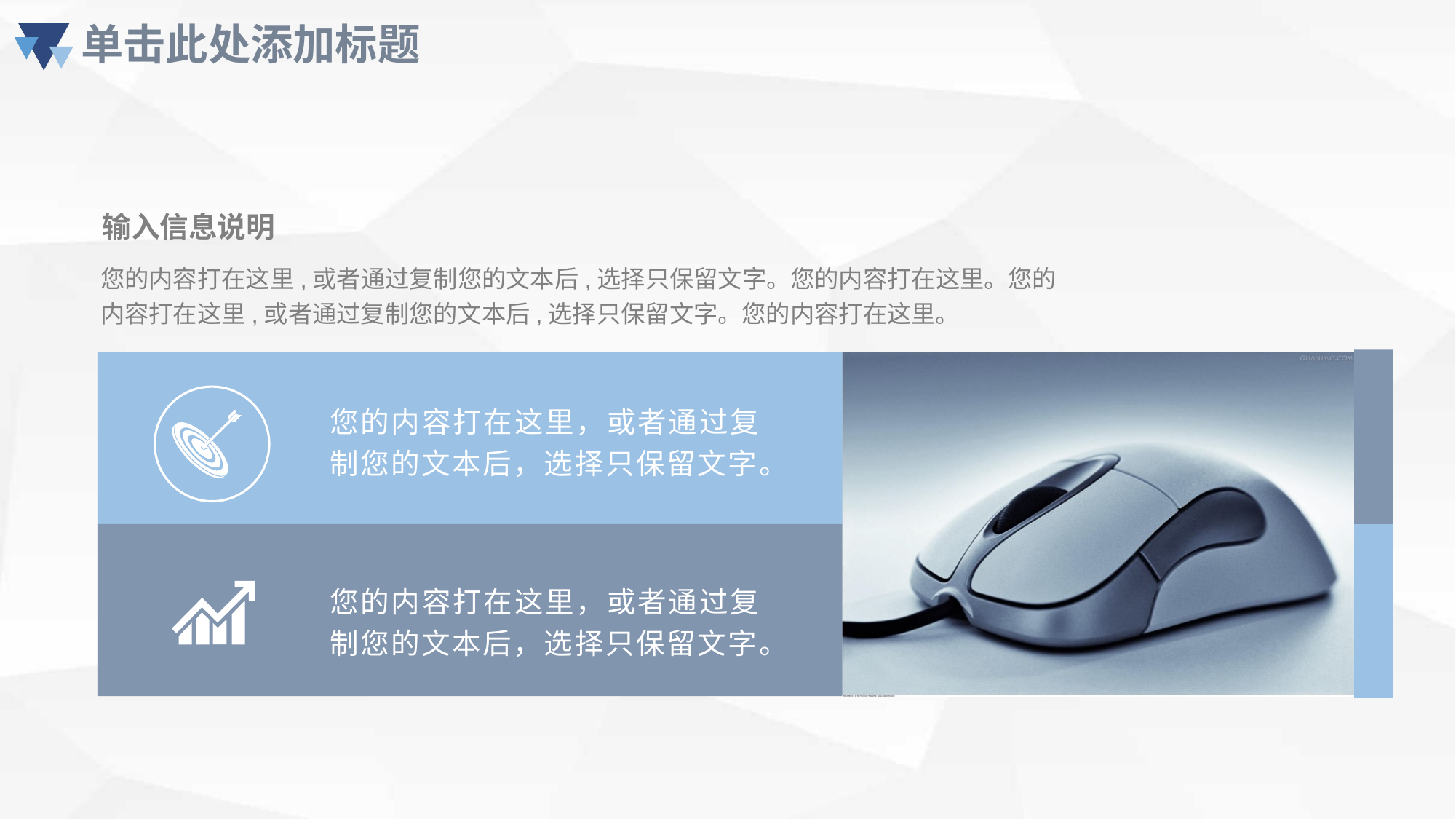

输入信息说明
您的内容打在这里,或者通过复制您的文本后,选择只保留文字。您的内容打在这里。您的内容打在这里,或者通过复制您的文本后,选择只保留文字。您的内容打在这里。

您的内容打在这里，或者通过复制您的文本后，选择只保留文字。

您的内容打在这里，或者通过复制您的文本后，选择只保留文字。